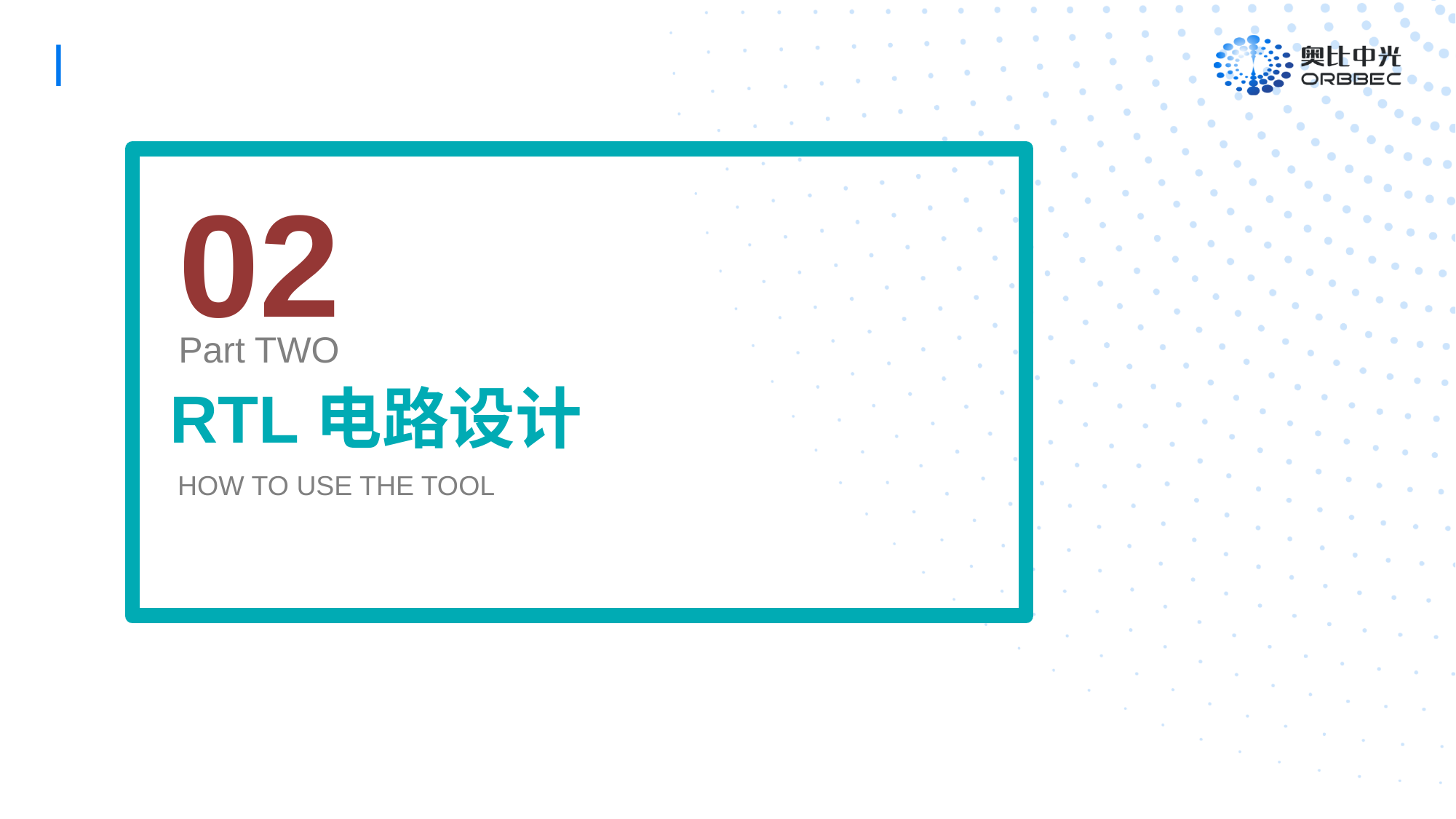

02
Part TWO
RTL电路设计
HOW TO USE THE TOOL
16